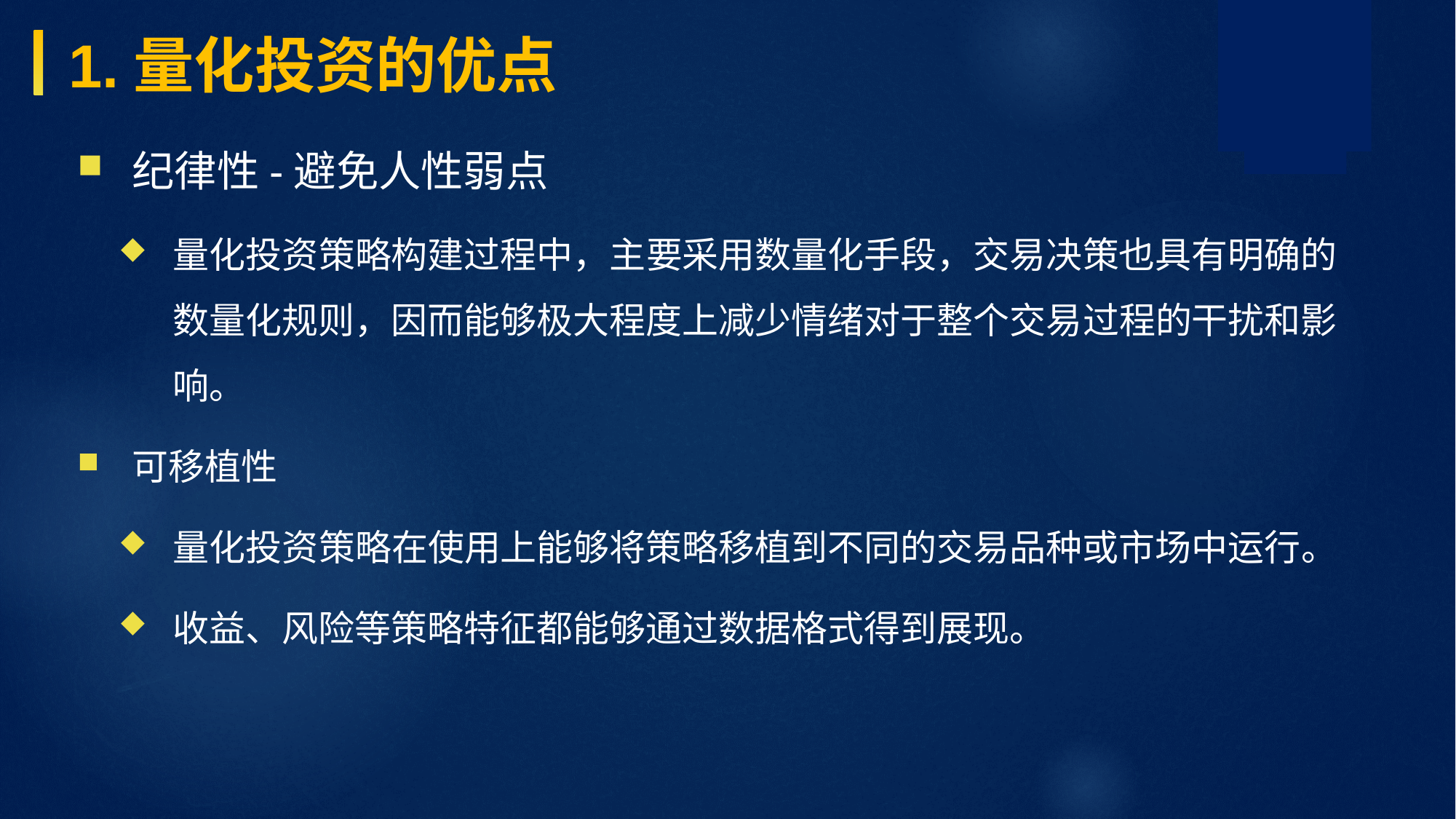

1.量化投资的优点
纪律性-避免人性弱点
量化投资策略构建过程中，主要采用数量化手段，交易决策也具有明确的数量化规则，因而能够极大程度上减少情绪对于整个交易过程的干扰和影响。
可移植性
量化投资策略在使用上能够将策略移植到不同的交易品种或市场中运行。
收益、风险等策略特征都能够通过数据格式得到展现。